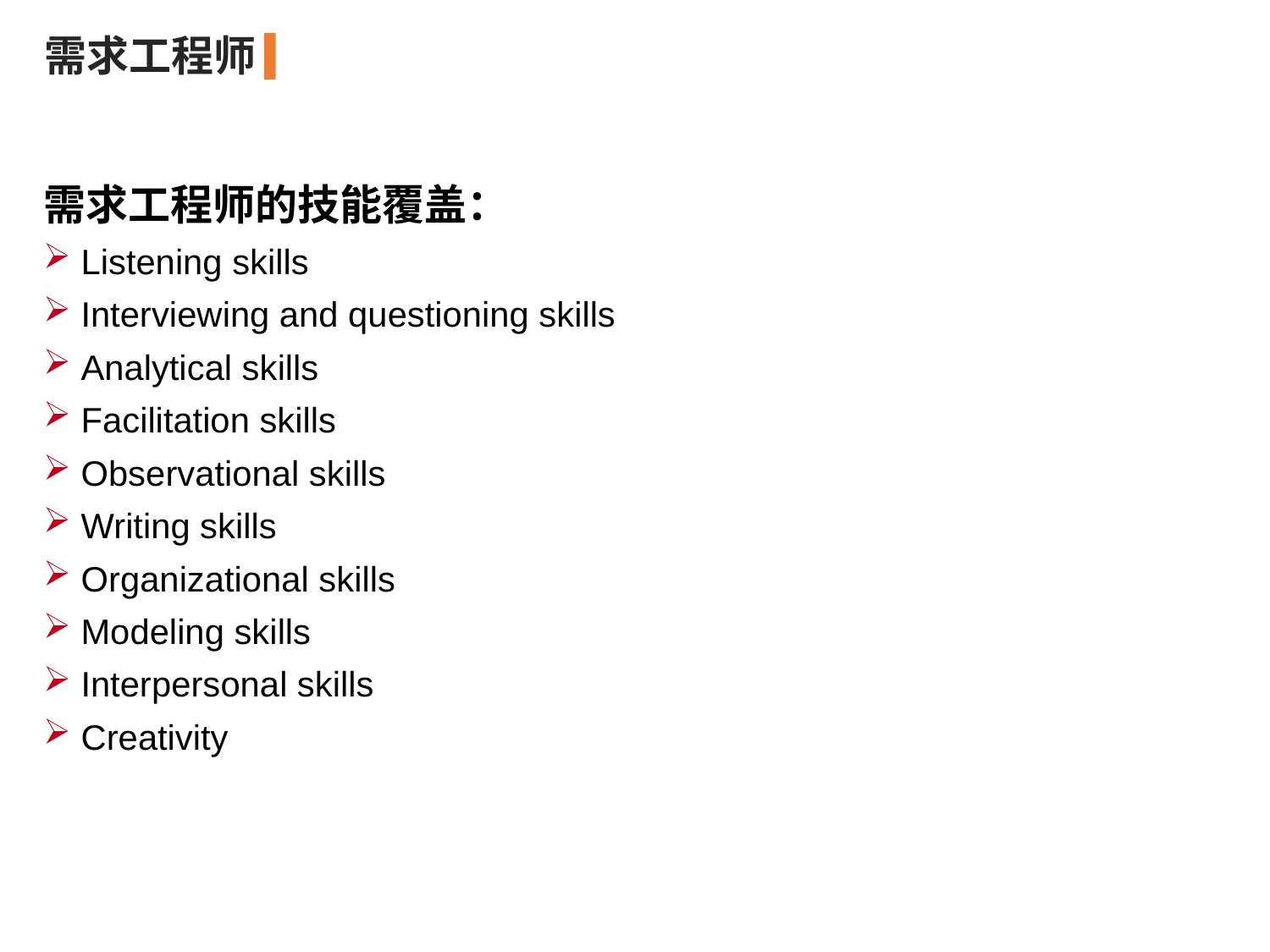

需求工程师

需求工程师的技能覆盖：
 Listening skills
 Interviewing and questioning skills
 Analytical skills
 Facilitation skills
 Observational skills
 Writing skills
 Organizational skills
 Modeling skills
 Interpersonal skills
 Creativity